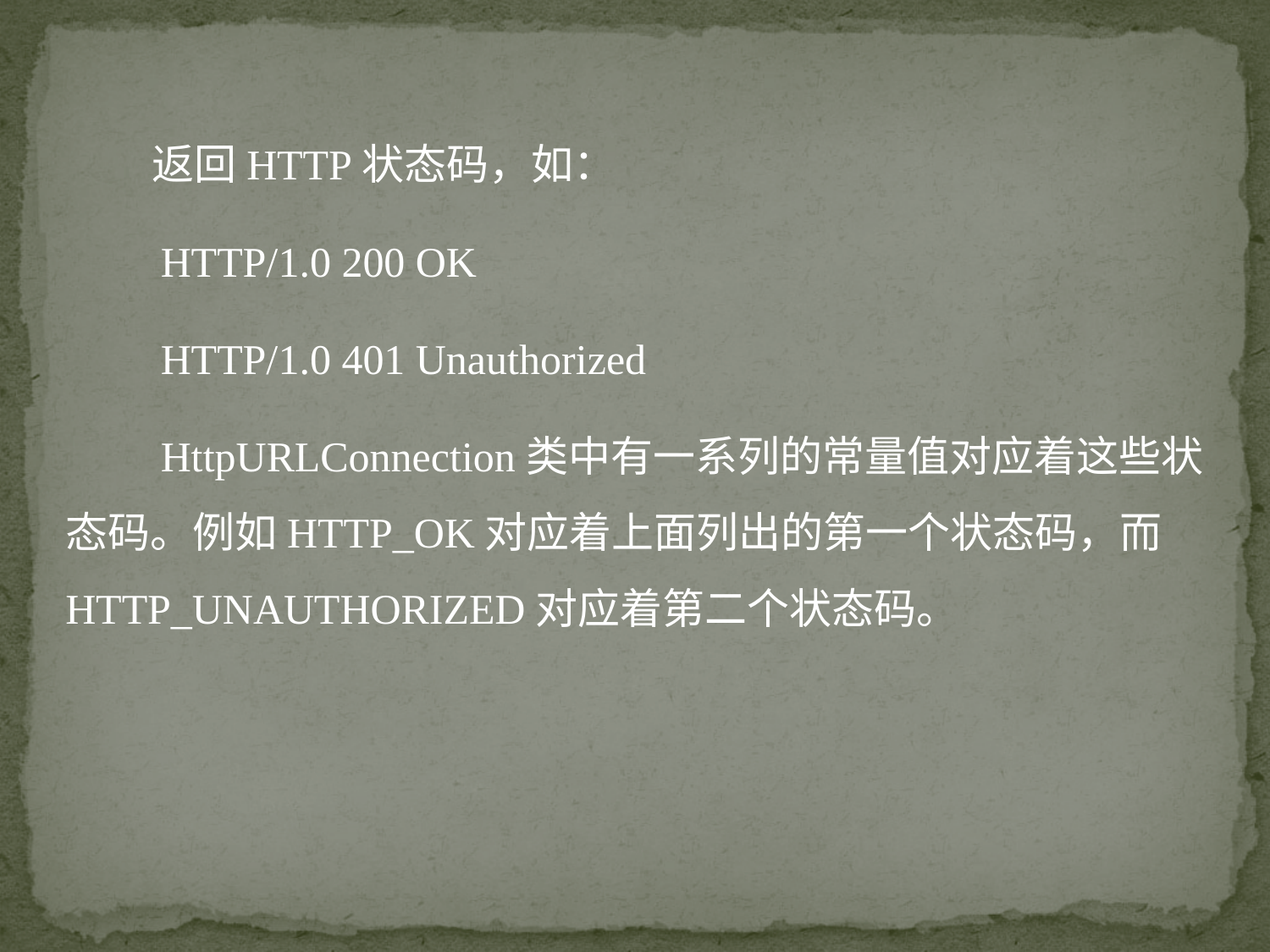

返回HTTP状态码，如：
         HTTP/1.0 200 OK
         HTTP/1.0 401 Unauthorized
         HttpURLConnection类中有一系列的常量值对应着这些状态码。例如HTTP_OK对应着上面列出的第一个状态码，而HTTP_UNAUTHORIZED对应着第二个状态码。